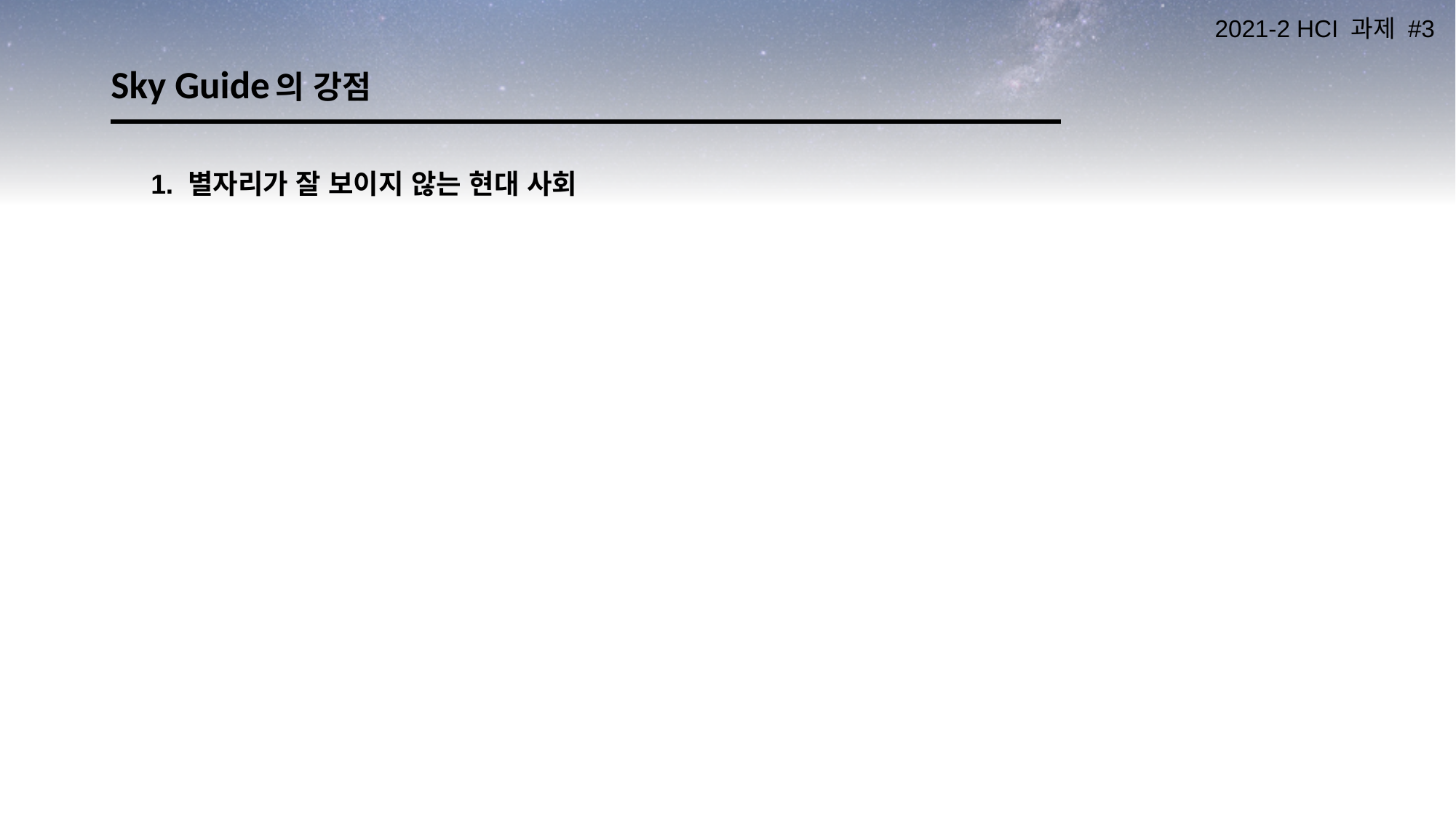

# Sky Guide의 강점
1. 별자리가 잘 보이지 않는 현대 사회